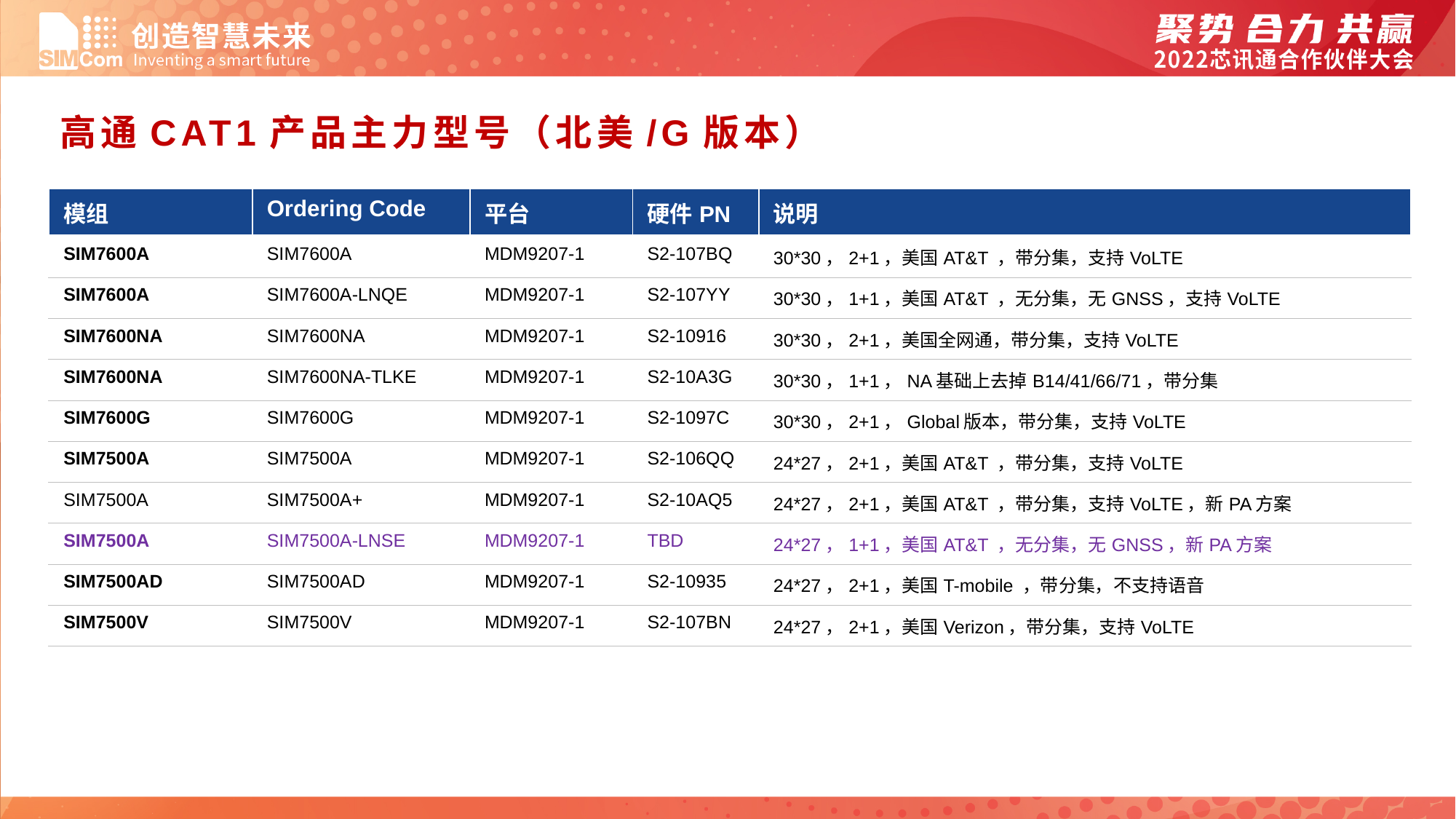

高通CAT1产品主力型号（北美/G版本）
| 模组 | Ordering Code | 平台 | 硬件PN | 说明 |
| --- | --- | --- | --- | --- |
| SIM7600A | SIM7600A | MDM9207-1 | S2-107BQ | 30\*30，2+1，美国AT&T ，带分集，支持VoLTE |
| SIM7600A | SIM7600A-LNQE | MDM9207-1 | S2-107YY | 30\*30，1+1，美国AT&T ，无分集，无GNSS，支持VoLTE |
| SIM7600NA | SIM7600NA | MDM9207-1 | S2-10916 | 30\*30，2+1，美国全网通，带分集，支持VoLTE |
| SIM7600NA | SIM7600NA-TLKE | MDM9207-1 | S2-10A3G | 30\*30，1+1，NA基础上去掉B14/41/66/71，带分集 |
| SIM7600G | SIM7600G | MDM9207-1 | S2-1097C | 30\*30，2+1，Global版本，带分集，支持VoLTE |
| SIM7500A | SIM7500A | MDM9207-1 | S2-106QQ | 24\*27，2+1，美国AT&T ，带分集，支持VoLTE |
| SIM7500A | SIM7500A+ | MDM9207-1 | S2-10AQ5 | 24\*27，2+1，美国AT&T ，带分集，支持VoLTE，新PA方案 |
| SIM7500A | SIM7500A-LNSE | MDM9207-1 | TBD | 24\*27，1+1，美国AT&T ，无分集，无GNSS，新PA方案 |
| SIM7500AD | SIM7500AD | MDM9207-1 | S2-10935 | 24\*27，2+1，美国T-mobile ，带分集，不支持语音 |
| SIM7500V | SIM7500V | MDM9207-1 | S2-107BN | 24\*27，2+1，美国Verizon，带分集，支持VoLTE |